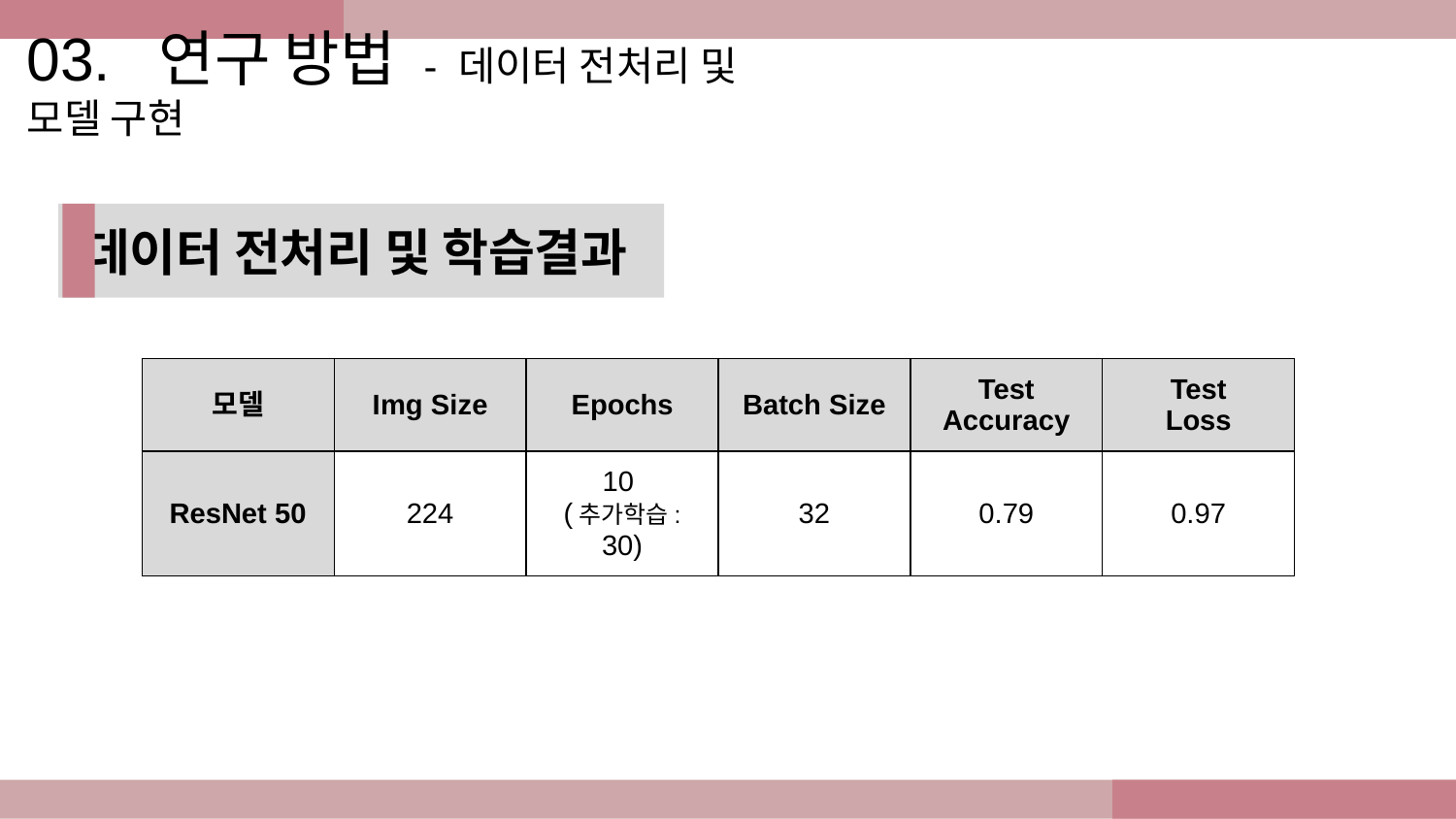

03.  연구 방법 - 데이터 전처리 및 모델 구현

데이터 전처리 및 학습결과
| 모델 | Img Size | Epochs | Batch Size | Test Accuracy | Test Loss |
| --- | --- | --- | --- | --- | --- |
| ResNet 50 | 224 | 10 (추가학습: 30) | 32 | 0.79 | 0.97 |